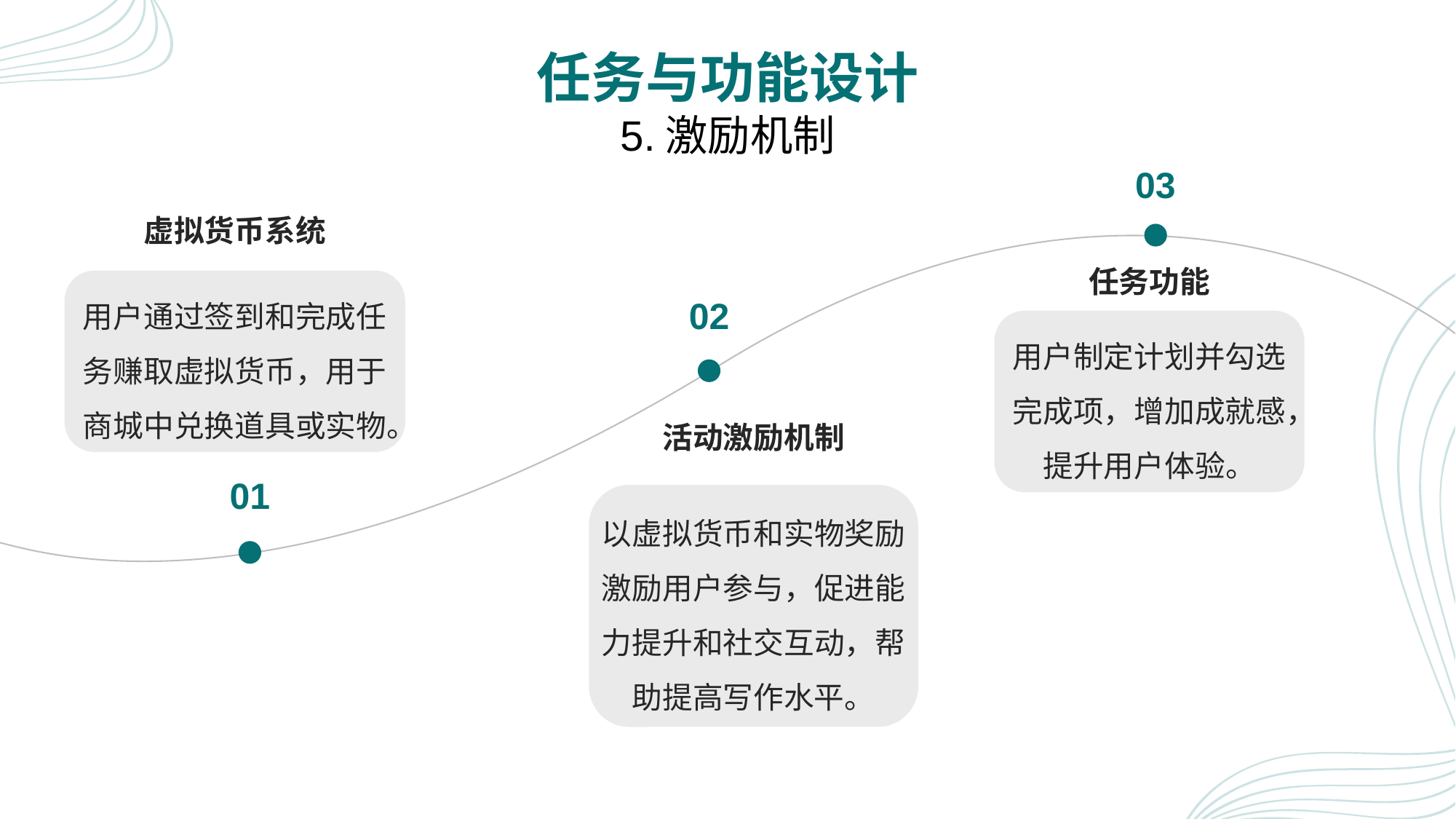

# 任务与功能设计 5.激励机制
03
虚拟货币系统

任务功能
用户通过签到和完成任务赚取虚拟货币，用于商城中兑换道具或实物。
02
用户制定计划并勾选完成项，增加成就感，提升用户体验。

活动激励机制
01
以虚拟货币和实物奖励激励用户参与，促进能力提升和社交互动，帮助提高写作水平。